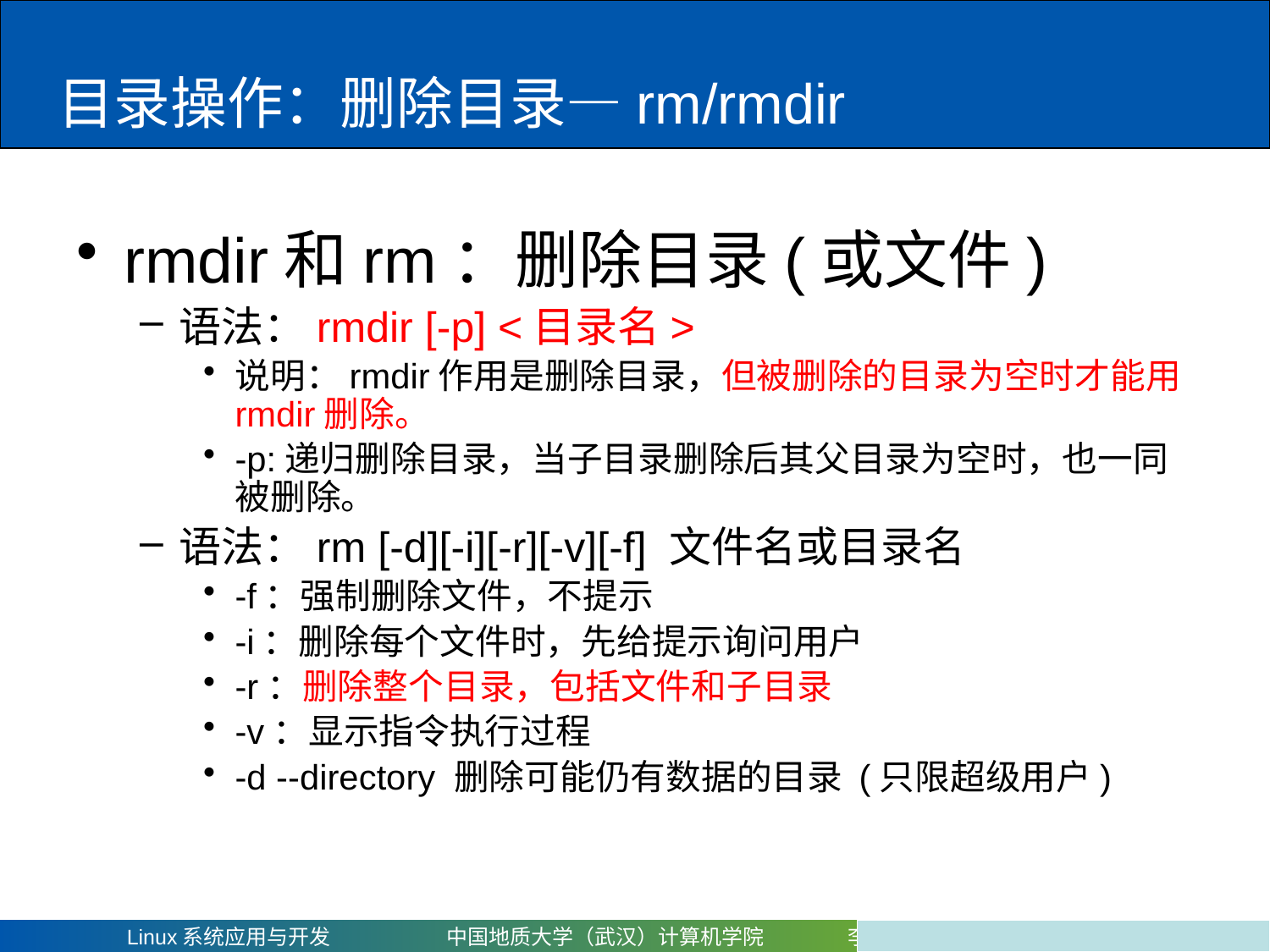

# 目录操作：删除目录—rm/rmdir
rmdir和rm：删除目录(或文件)
语法：rmdir [-p] <目录名>
说明：rmdir作用是删除目录，但被删除的目录为空时才能用rmdir删除。
-p:递归删除目录，当子目录删除后其父目录为空时，也一同被删除。
语法：rm [-d][-i][-r][-v][-f] 文件名或目录名
-f：强制删除文件，不提示
-i：删除每个文件时，先给提示询问用户
-r：删除整个目录，包括文件和子目录
-v：显示指令执行过程
-d --directory 删除可能仍有数据的目录 (只限超级用户)